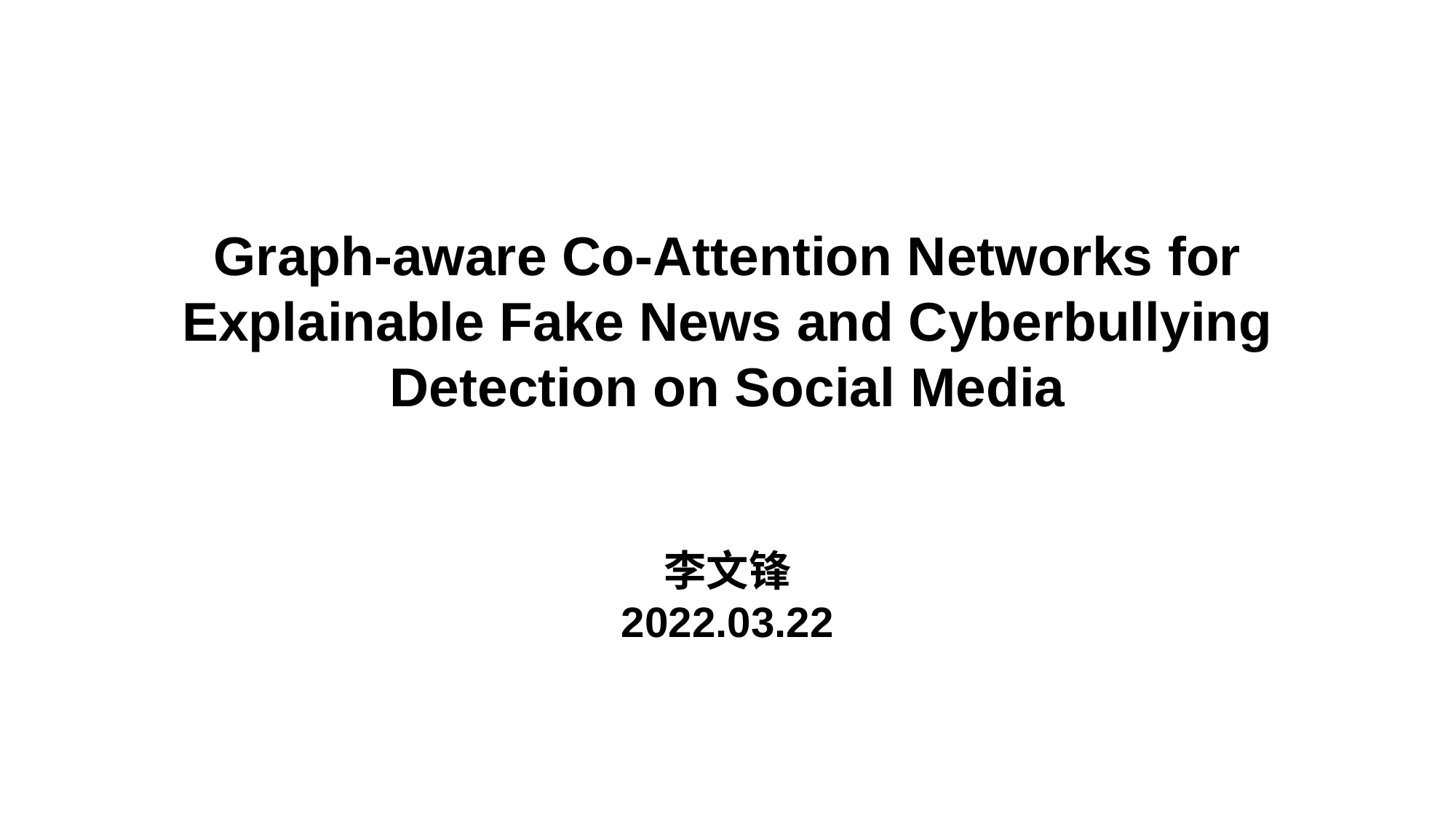

Graph-aware Co-Attention Networks for Explainable Fake News and Cyberbullying Detection on Social Media
李文锋
2022.03.22